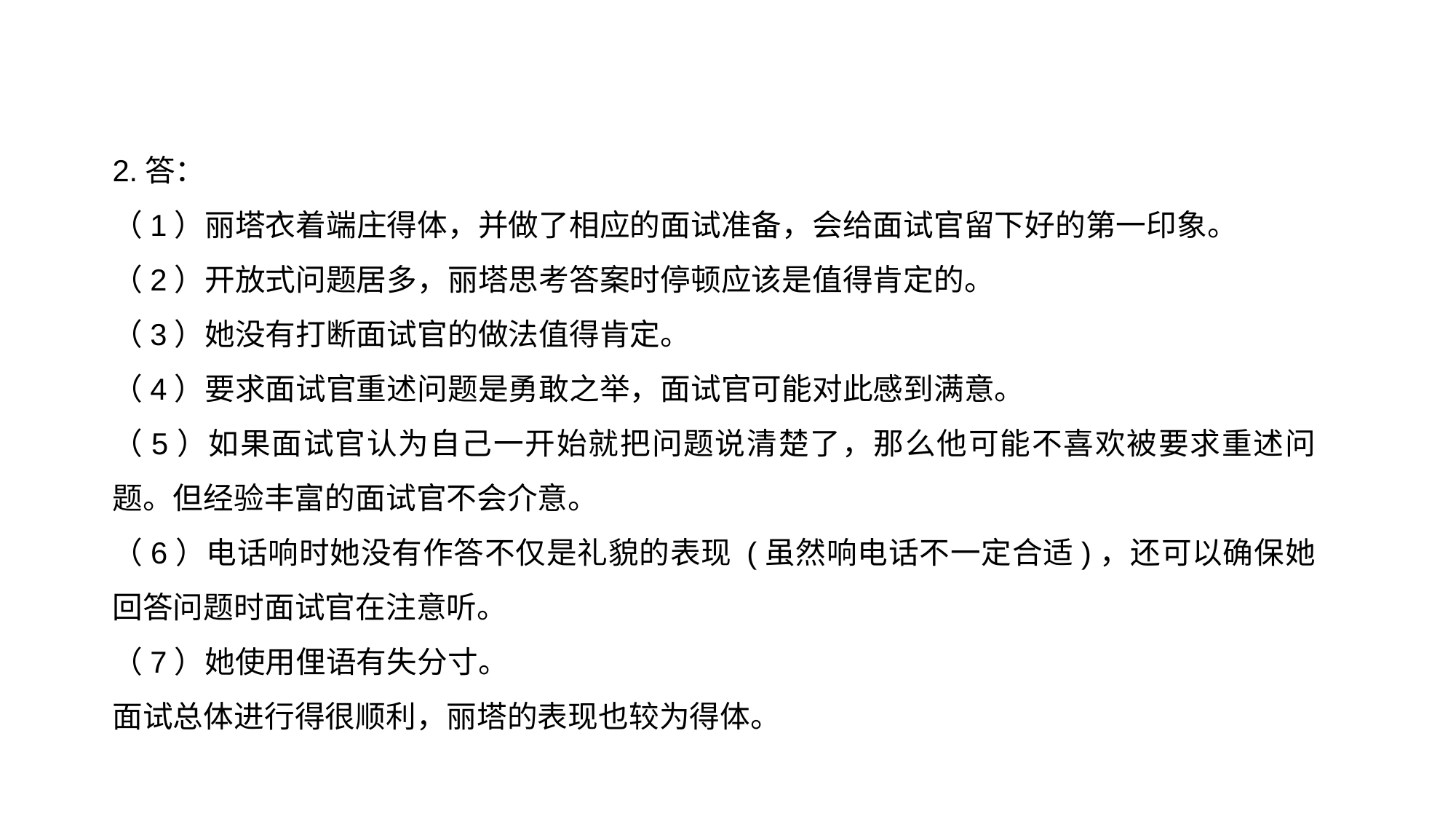

2.答：
（1）丽塔衣着端庄得体，并做了相应的面试准备，会给面试官留下好的第一印象。
（2）开放式问题居多，丽塔思考答案时停顿应该是值得肯定的。
（3）她没有打断面试官的做法值得肯定。
（4）要求面试官重述问题是勇敢之举，面试官可能对此感到满意。
（5）如果面试官认为自己一开始就把问题说清楚了，那么他可能不喜欢被要求重述问题。但经验丰富的面试官不会介意。
（6）电话响时她没有作答不仅是礼貌的表现 (虽然响电话不一定合适)，还可以确保她回答问题时面试官在注意听。
（7）她使用俚语有失分寸。
面试总体进行得很顺利，丽塔的表现也较为得体。